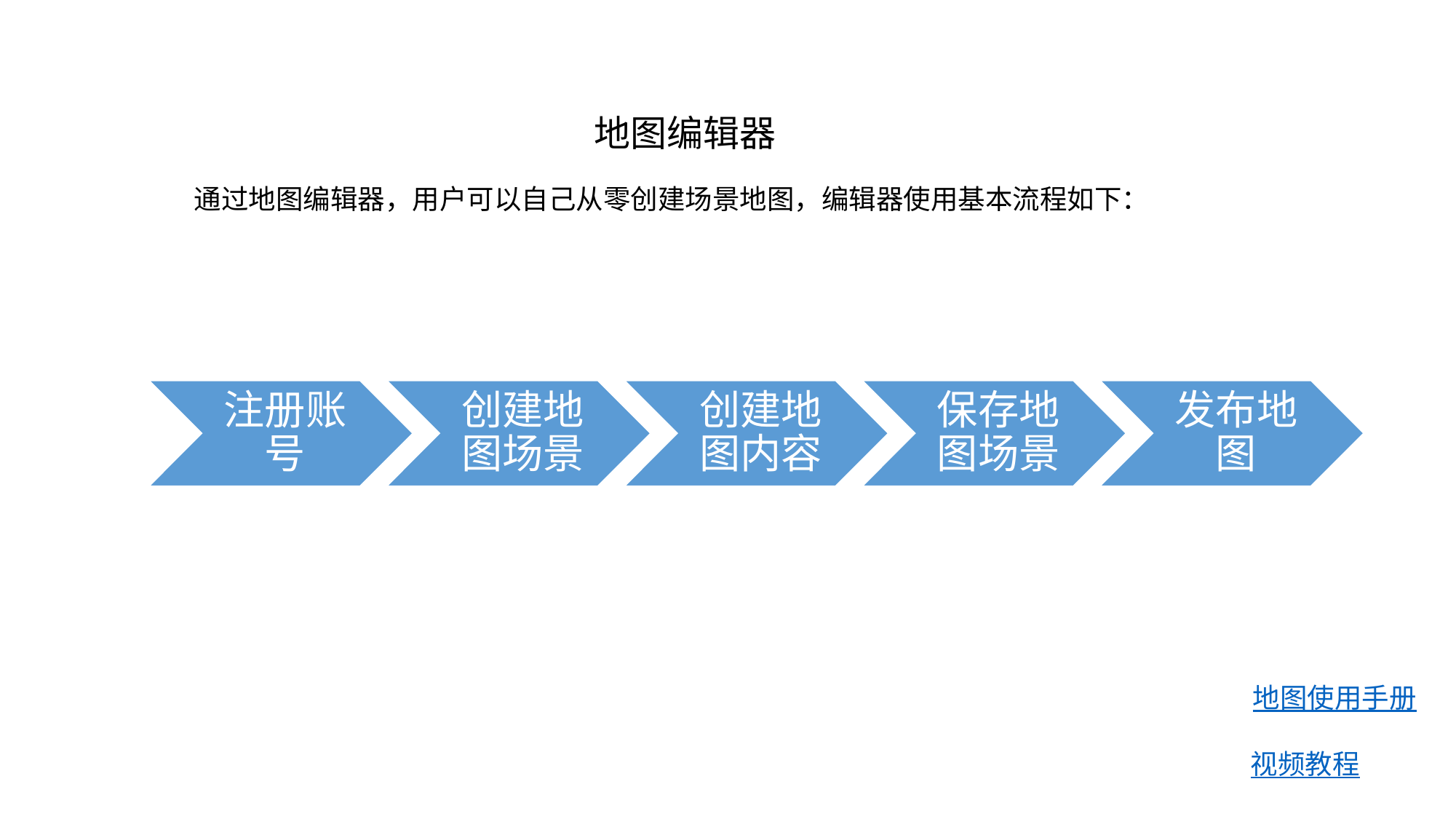

地图编辑器
通过地图编辑器，用户可以自己从零创建场景地图，编辑器使用基本流程如下：
注册账号
创建地图场景
创建地图内容
保存地图场景
发布地图
地图使用手册
视频教程